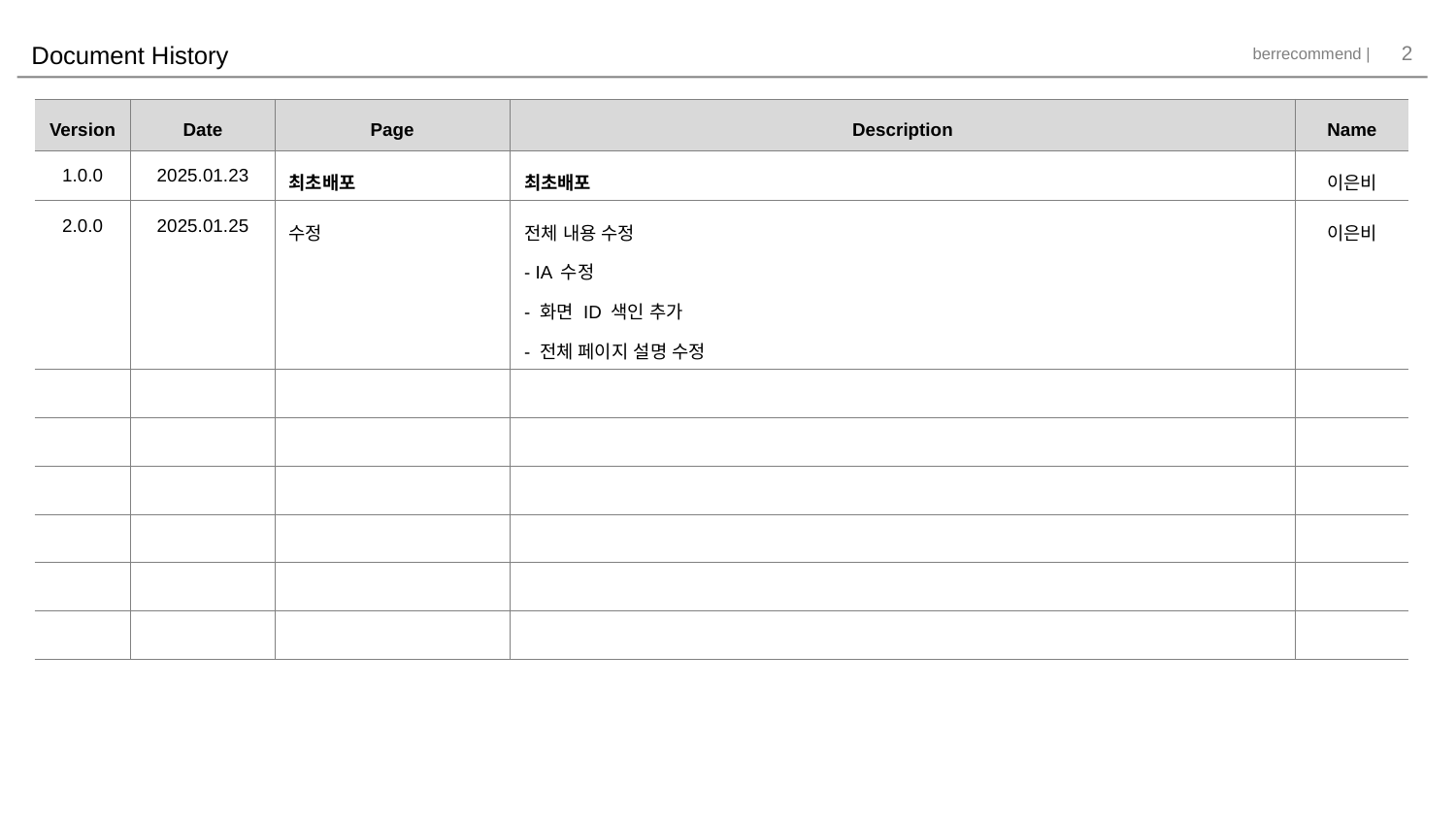

2
# Document History
| Version | Date | Page | Description | Name |
| --- | --- | --- | --- | --- |
| 1.0.0 | 2025.01.23 | 최초배포 | 최초배포 | 이은비 |
| 2.0.0 | 2025.01.25 | 수정 | 전체 내용 수정 - IA 수정 - 화면 ID 색인 추가 - 전체 페이지 설명 수정 | 이은비 |
|  |  |  |  |  |
|  |  |  |  |  |
|  |  |  |  |  |
|  |  |  |  |  |
|  |  |  |  |  |
|  |  |  |  |  |